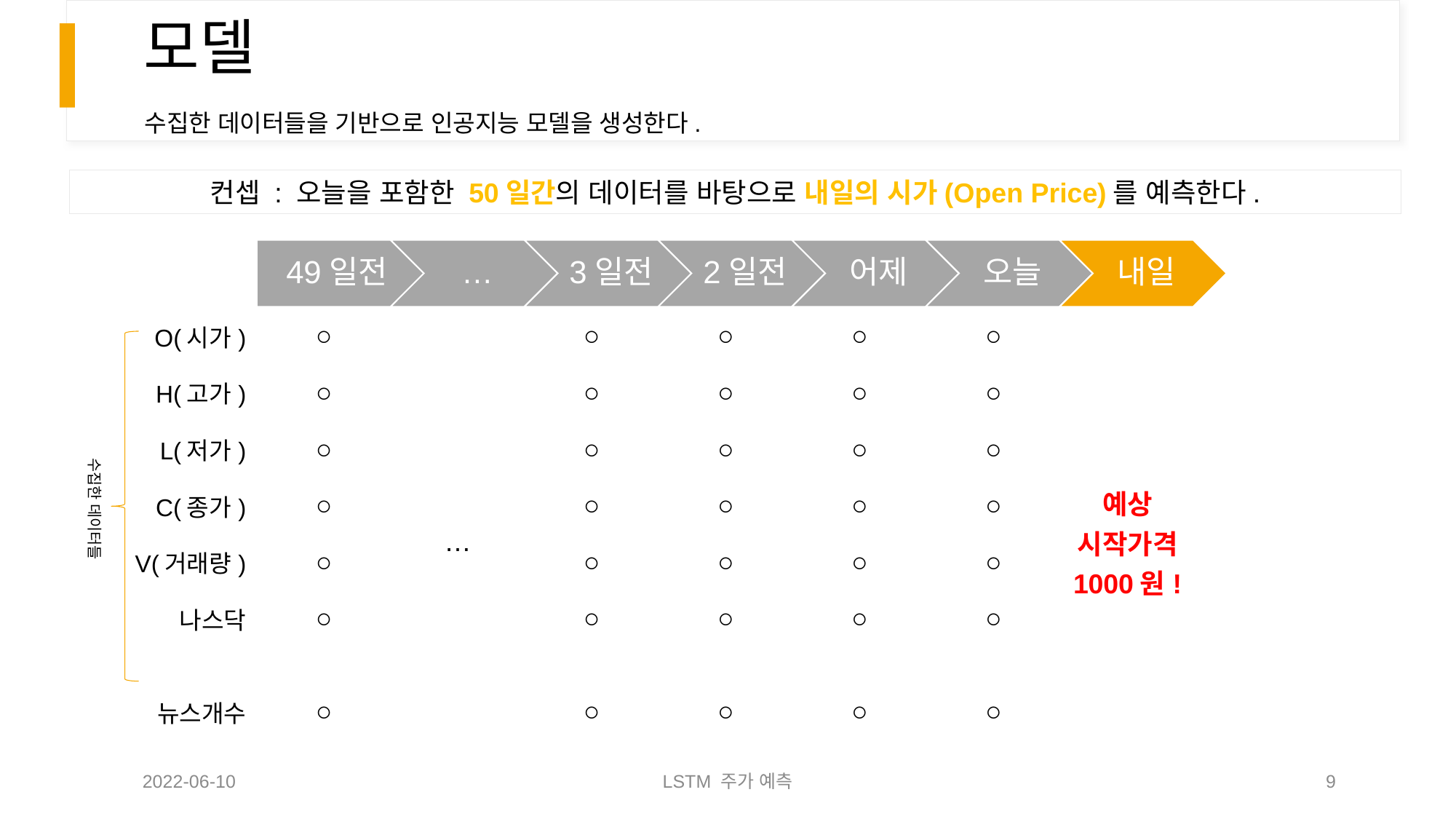

# 모델
수집한 데이터들을 기반으로 인공지능 모델을 생성한다.
컨셉 : 오늘을 포함한 50일간의 데이터를 바탕으로 내일의 시가(Open Price)를 예측한다.
49일전
…
3일전
2일전
어제
오늘
내일
| O(시가) | ○ | … | ○ | ○ | ○ | ○ | 예상 시작가격 1000원! |
| --- | --- | --- | --- | --- | --- | --- | --- |
| H(고가) | ○ |  | ○ | ○ | ○ | ○ |  |
| L(저가) | ○ |  | ○ | ○ | ○ | ○ |  |
| C(종가) | ○ |  | ○ | ○ | ○ | ○ |  |
| V(거래량) | ○ |  | ○ | ○ | ○ | ○ |  |
| 나스닥 | ○ |  | ○ | ○ | ○ | ○ |  |
| 뉴스개수 | ○ |  | ○ | ○ | ○ | ○ |  |

수집한 데이터들
2022-06-10
LSTM 주가 예측
9